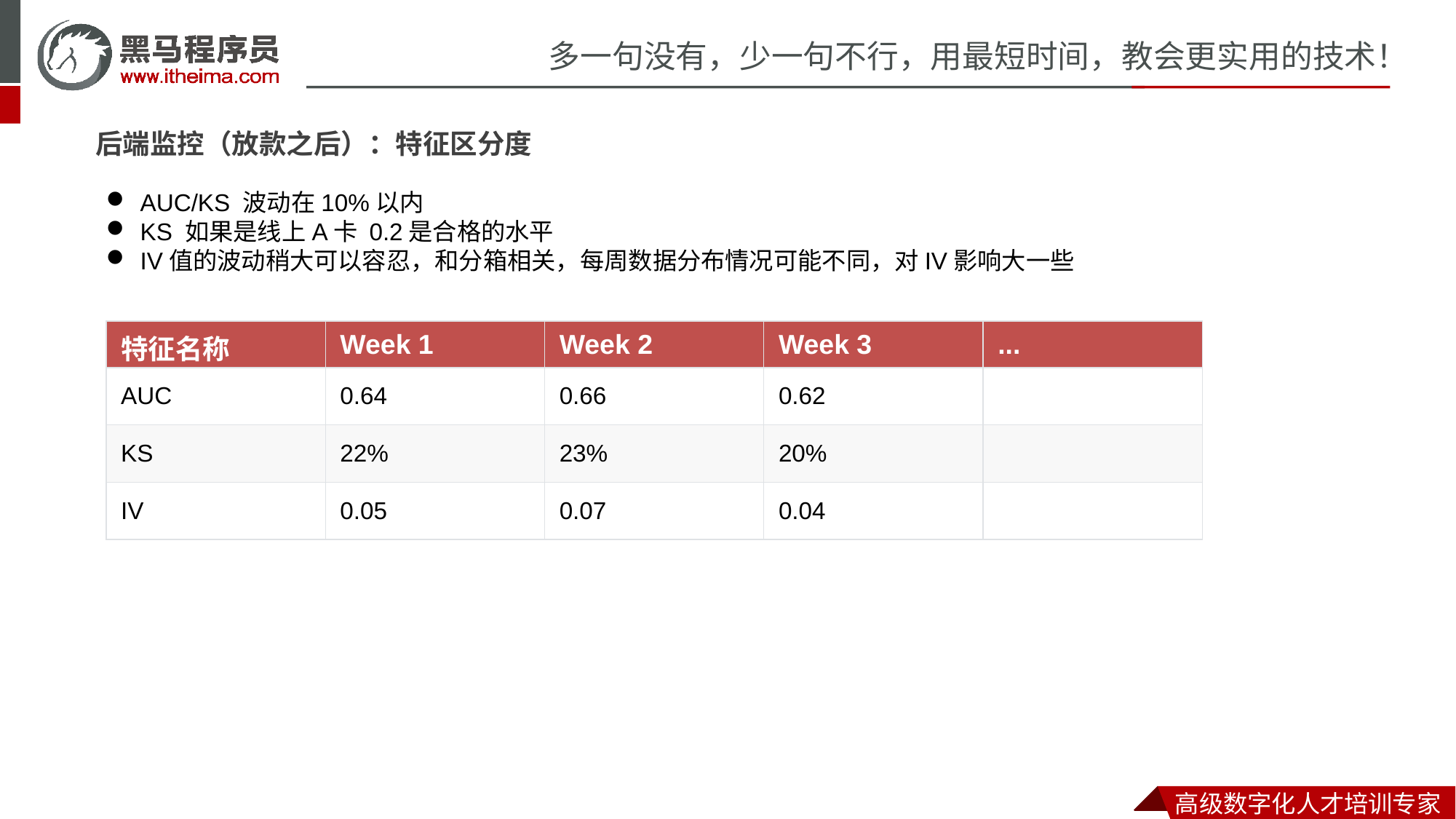

后端监控（放款之后）：特征区分度
AUC/KS 波动在10%以内
KS 如果是线上A卡 0.2是合格的水平
IV值的波动稍大可以容忍，和分箱相关，每周数据分布情况可能不同，对IV影响大一些

| 特征名称 | Week 1 | Week 2 | Week 3 | ... |
| --- | --- | --- | --- | --- |
| AUC | 0.64 | 0.66 | 0.62 |  |
| KS | 22% | 23% | 20% |  |
| IV | 0.05 | 0.07 | 0.04 |  |